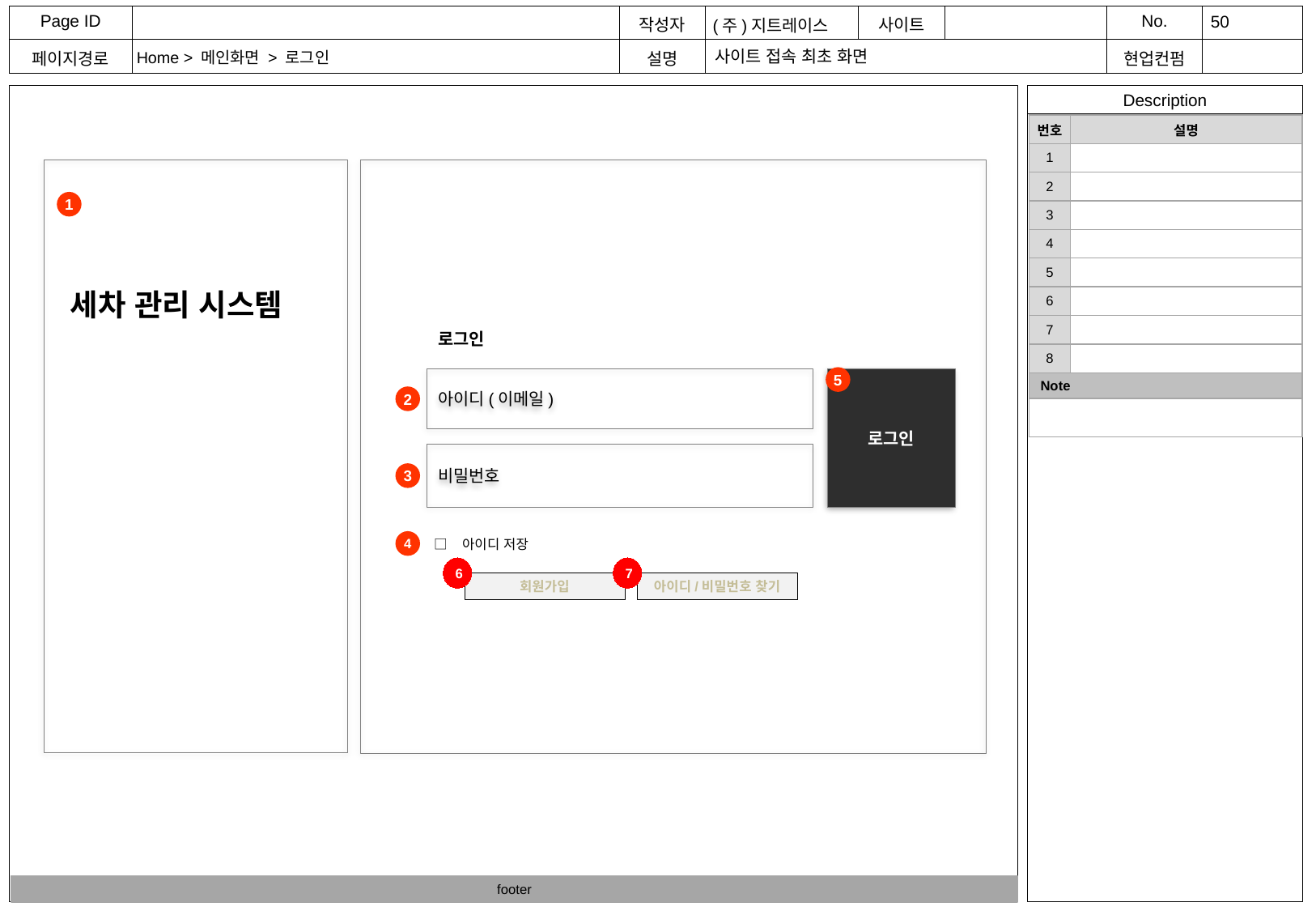

#

(주)지트레이스
사이트 접속 최초 화면
Home > 메인화면 > 로그인

| 번호 | 설명 |
| --- | --- |
| 1 |  |
| 2 |  |
| 3 |  |
| 4 |  |
| 5 |  |
| 6 |  |
| 7 |  |
| 8 |  |
| Note |  |
|  |  |

1
세차 관리 시스템
로그인
5
아이디(이메일)
로그인
2
비밀번호
3
□   아이디 저장
4
6
7
회원가입
아이디/비밀번호 찾기
footer